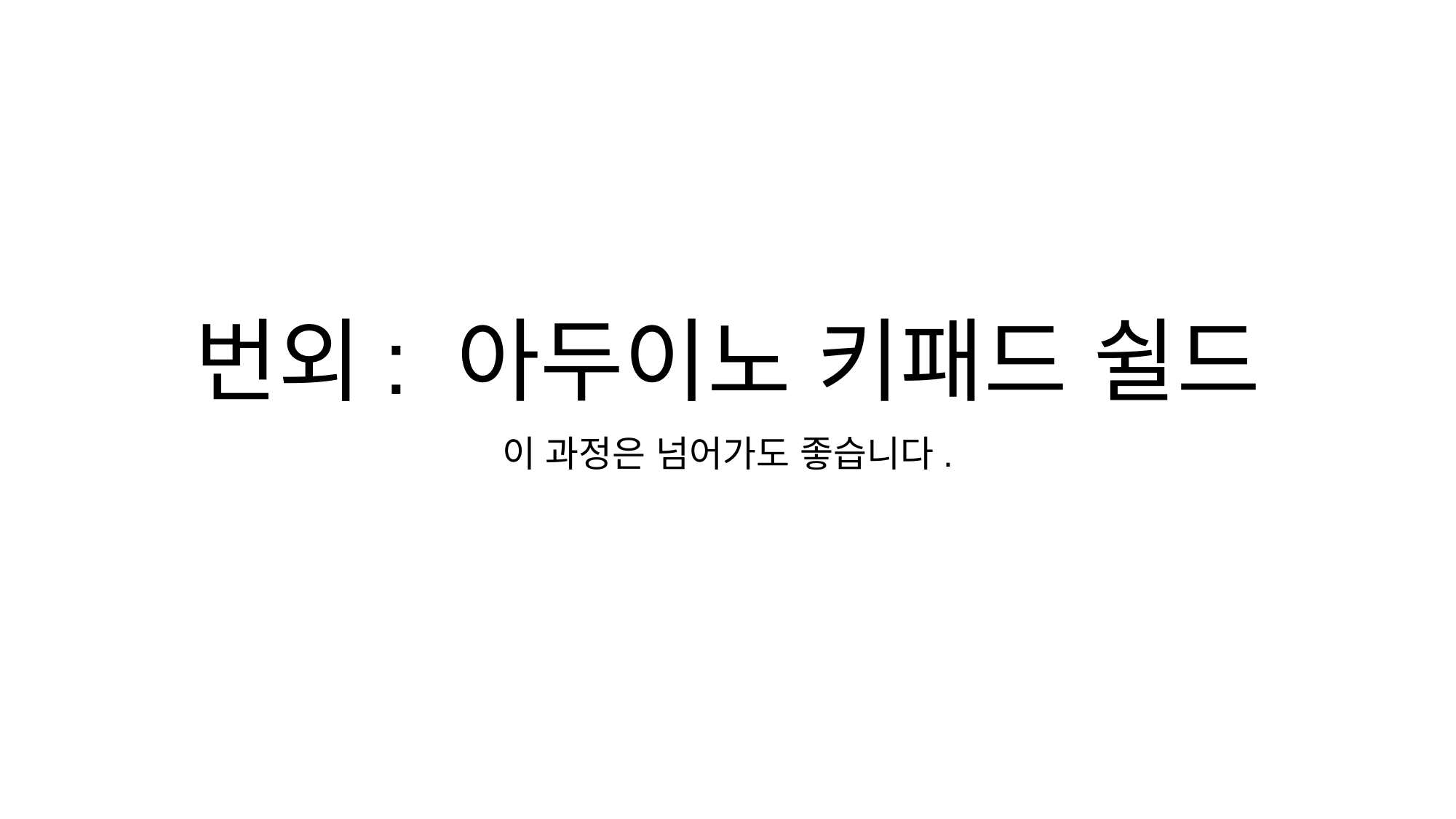

# 번외: 아두이노 키패드 쉴드
이 과정은 넘어가도 좋습니다.